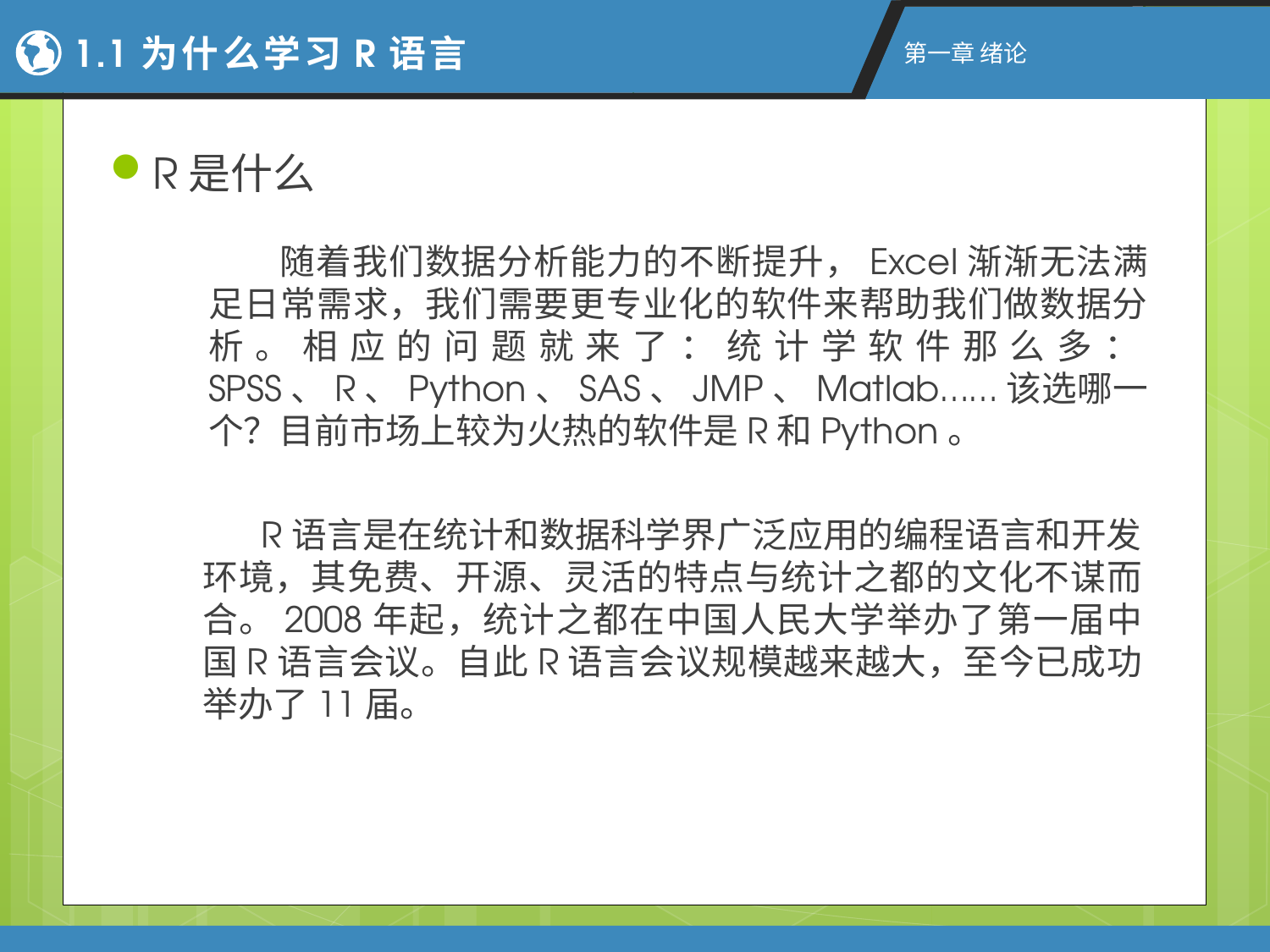

1.1为什么学习R语言

第一章 绪论
R是什么
       随着我们数据分析能力的不断提升，Excel渐渐无法满足日常需求，我们需要更专业化的软件来帮助我们做数据分析。相应的问题就来了：统计学软件那么多：SPSS、R、Python、SAS、JMP、Matlab……该选哪一个？目前市场上较为火热的软件是R和Python。
      R语言是在统计和数据科学界广泛应用的编程语言和开发环境，其免费、开源、灵活的特点与统计之都的文化不谋而合。2008年起，统计之都在中国人民大学举办了第一届中国R语言会议。自此R语言会议规模越来越大，至今已成功举办了11届。